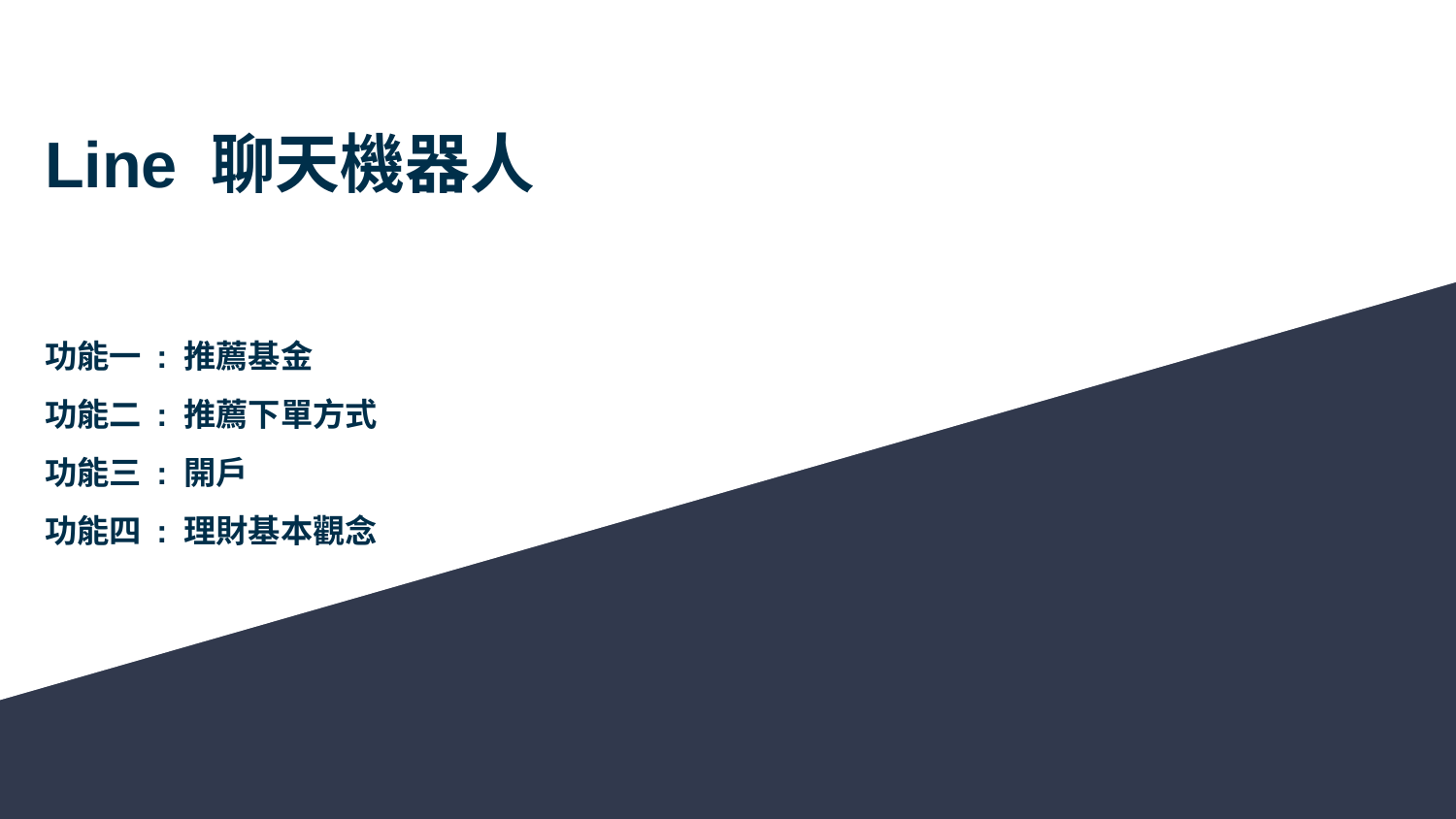

# Line 聊天機器人 功能一 : 推薦基金 功能二 : 推薦下單方式 功能三 : 開戶 功能四 : 理財基本觀念